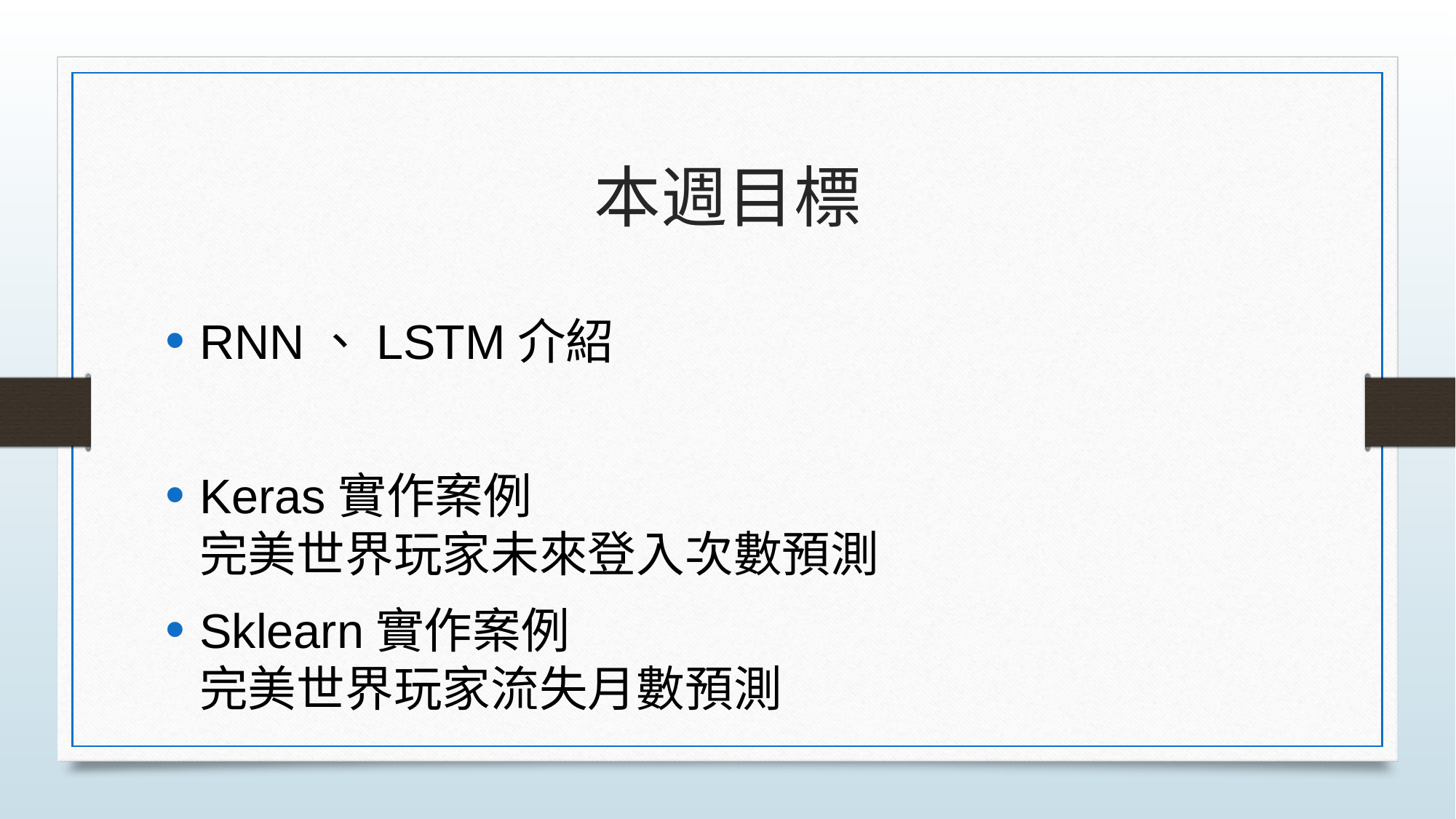

本週目標
RNN、LSTM介紹

Keras實作案例
完美世界玩家未來登入次數預測
Sklearn實作案例
完美世界玩家流失月數預測